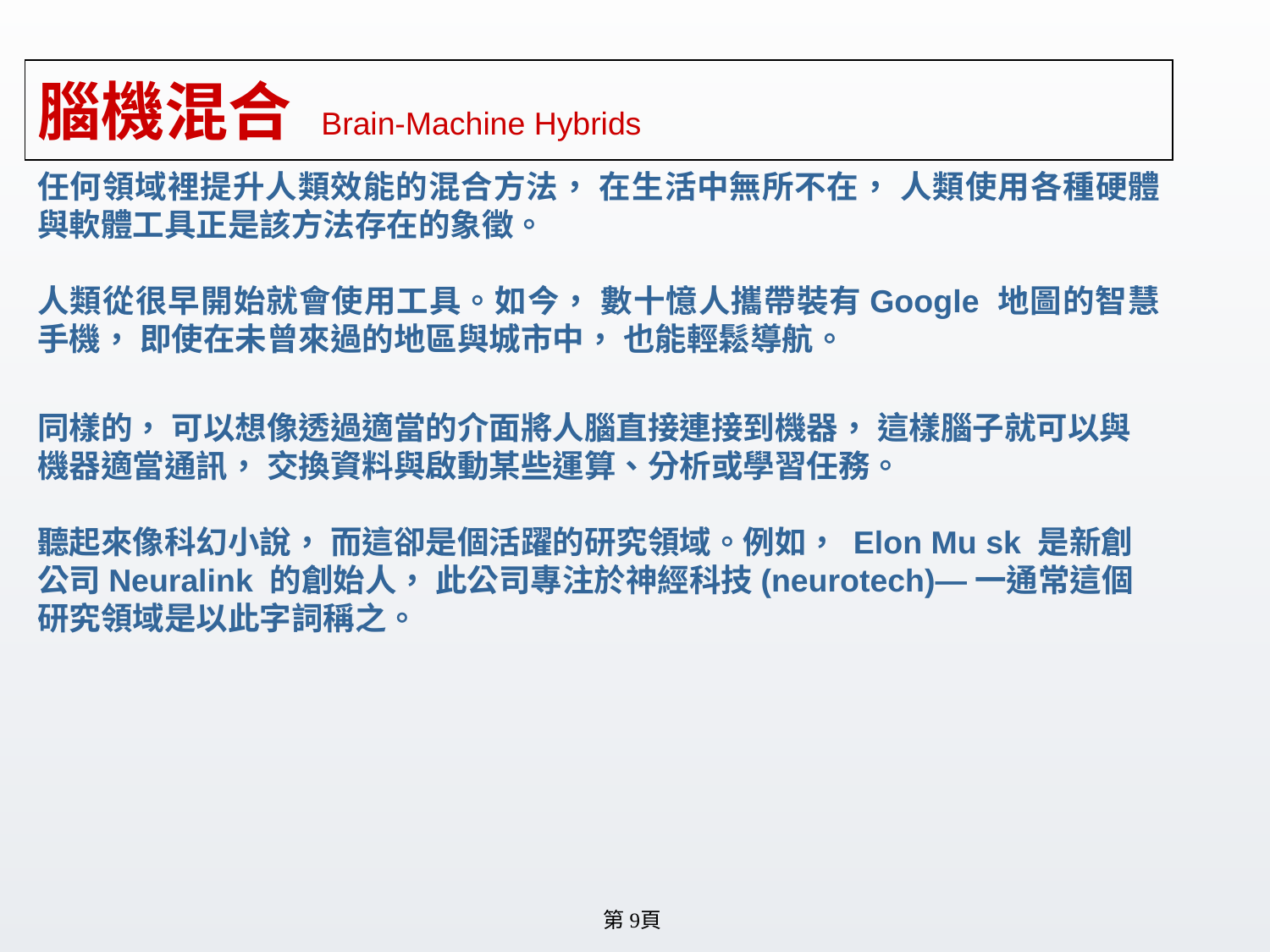

# 腦機混合 Brain-Machine Hybrids
任何領域裡提升人類效能的混合方法， 在生活中無所不在， 人類使用各種硬體與軟體工具正是該方法存在的象徵。

人類從很早開始就會使用工具。如今， 數十憶人攜帶裝有Google 地圖的智慧手機， 即使在未曾來過的地區與城市中， 也能輕鬆導航。

同樣的， 可以想像透過適當的介面將人腦直接連接到機器， 這樣腦子就可以與機器適當通訊， 交換資料與啟動某些運算、分析或學習任務。

聽起來像科幻小說， 而這卻是個活躍的研究領域。例如， Elon Mu sk 是新創公司Neuralink 的創始人， 此公司專注於神經科技(neurotech)—一通常這個研究領域是以此字詞稱之。